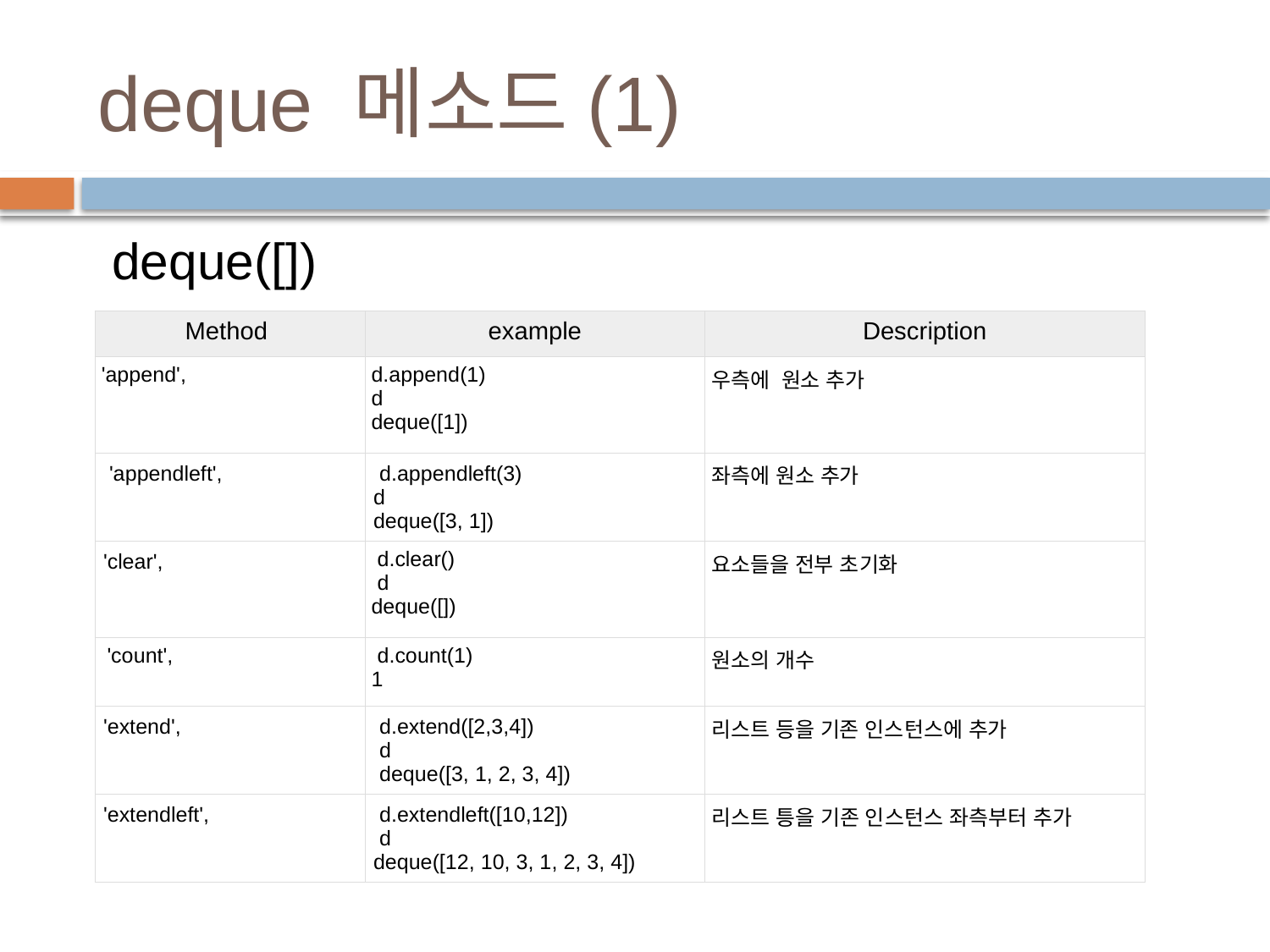

# deque 메소드(1)
 deque([])

| Method | example | Description |
| --- | --- | --- |
| 'append', | d.append(1) d deque([1]) | 우측에 원소 추가 |
| 'appendleft', | d.appendleft(3) d deque([3, 1]) | 좌측에 원소 추가 |
| 'clear', | d.clear() d deque([]) | 요소들을 전부 초기화 |
| 'count', | d.count(1) 1 | 원소의 개수 |
| 'extend', | d.extend([2,3,4]) d deque([3, 1, 2, 3, 4]) | 리스트 등을 기존 인스턴스에 추가 |
| 'extendleft', | d.extendleft([10,12]) d deque([12, 10, 3, 1, 2, 3, 4]) | 리스트 틍을 기존 인스턴스 좌측부터 추가 |